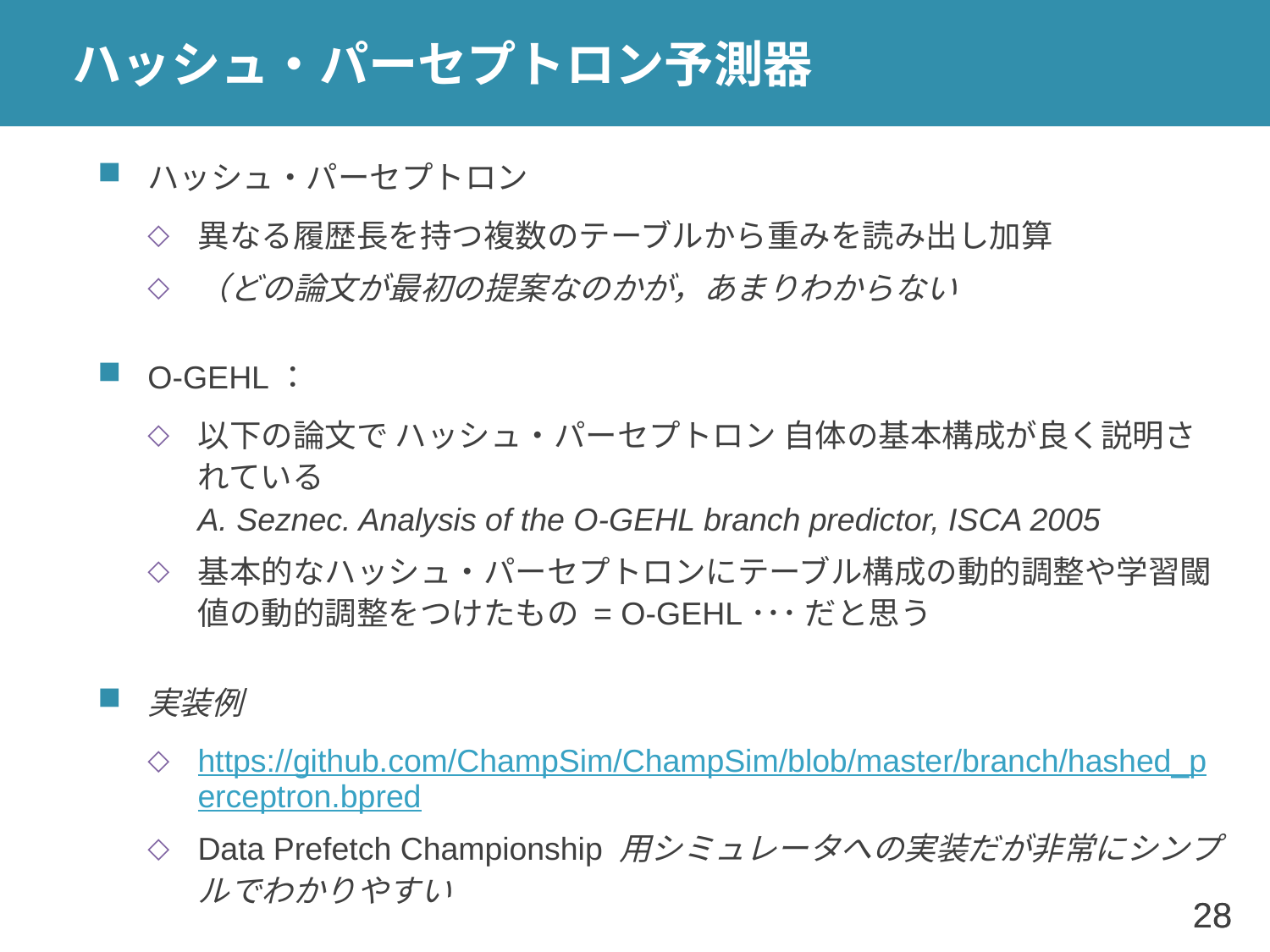

# ハッシュ・パーセプトロン予測器
ハッシュ・パーセプトロン
異なる履歴長を持つ複数のテーブルから重みを読み出し加算
（どの論文が最初の提案なのかが，あまりわからない
O-GEHL：
以下の論文で ハッシュ・パーセプトロン 自体の基本構成が良く説明されている
A. Seznec. Analysis of the O-GEHL branch predictor, ISCA 2005
基本的なハッシュ・パーセプトロンにテーブル構成の動的調整や学習閾値の動的調整をつけたもの = O-GEHL･･･ だと思う
実装例
https://github.com/ChampSim/ChampSim/blob/master/branch/hashed_perceptron.bpred
Data Prefetch Championship 用シミュレータへの実装だが非常にシンプルでわかりやすい